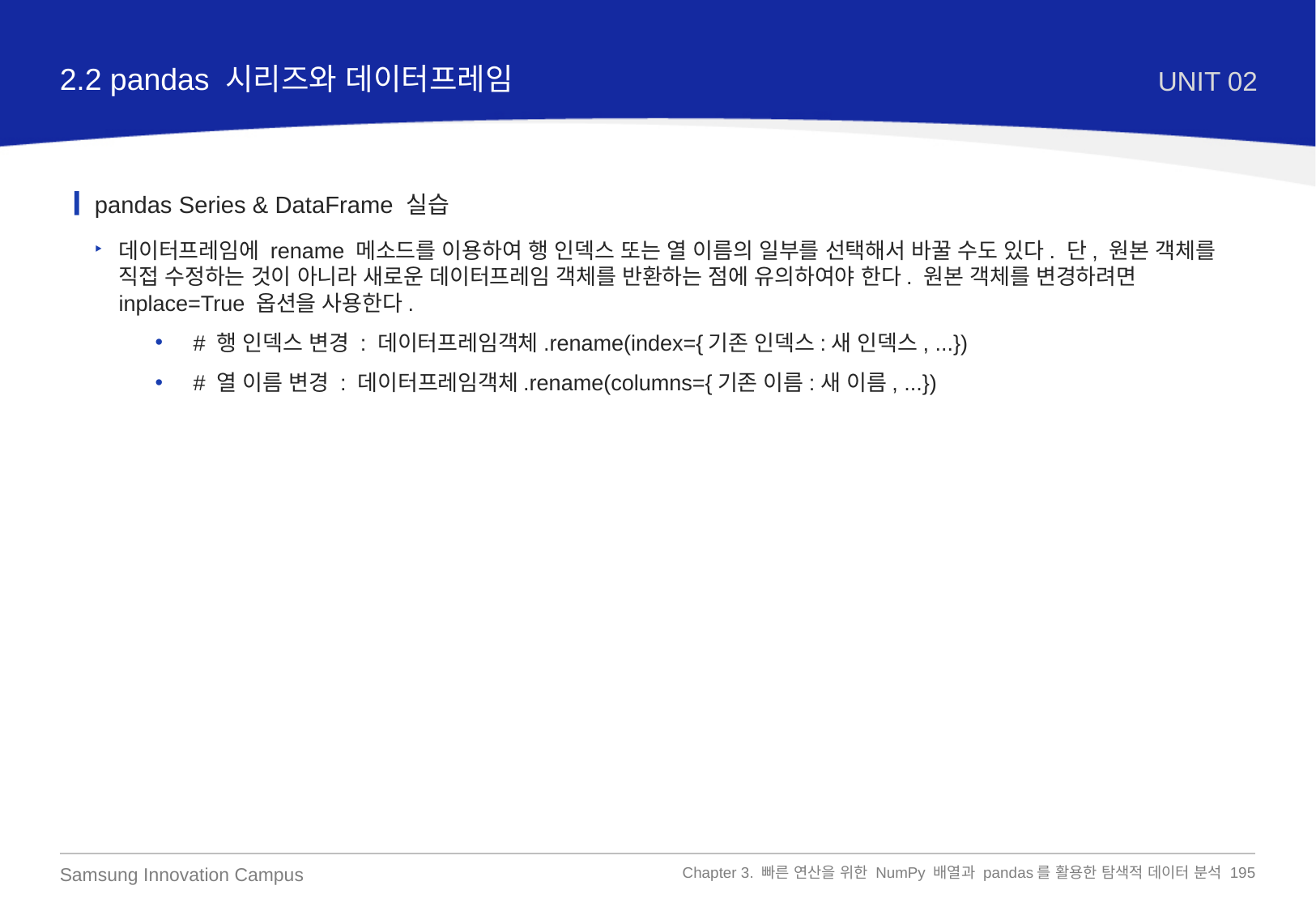

2.2 pandas 시리즈와 데이터프레임
UNIT 02
pandas Series & DataFrame 실습

데이터프레임에 rename 메소드를 이용하여 행 인덱스 또는 열 이름의 일부를 선택해서 바꿀 수도 있다. 단, 원본 객체를 직접 수정하는 것이 아니라 새로운 데이터프레임 객체를 반환하는 점에 유의하여야 한다. 원본 객체를 변경하려면 inplace=True 옵션을 사용한다.
# 행 인덱스 변경 : 데이터프레임객체.rename(index={기존 인덱스:새 인덱스, ...})
# 열 이름 변경 : 데이터프레임객체.rename(columns={기존 이름:새 이름, ...})